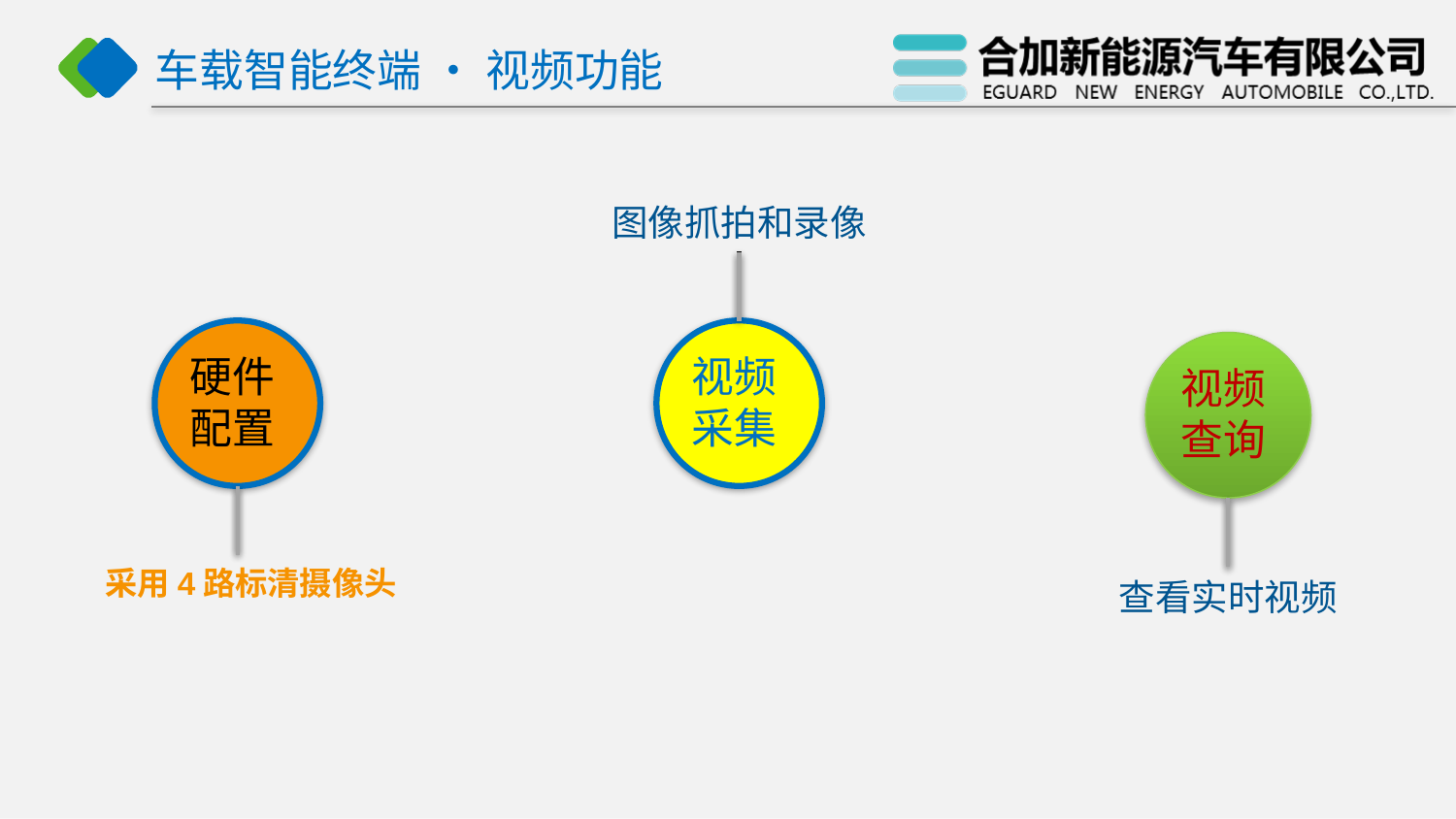

# 车载智能终端 • 视频功能
图像抓拍和录像
硬件
配置
视频采集
视频查询
采用4路标清摄像头
查看实时视频